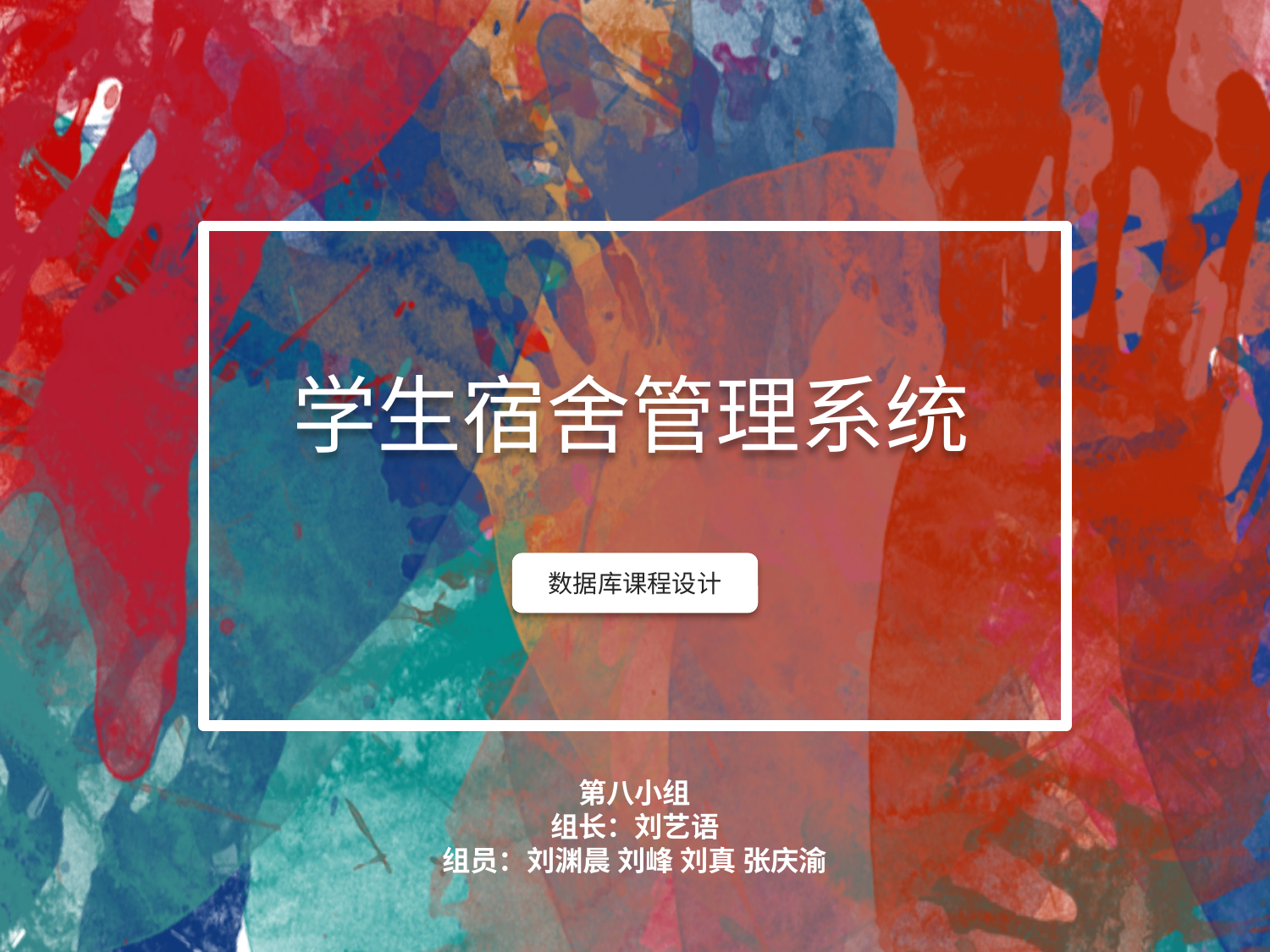

学生宿舍管理系统
数据库课程设计
第八小组
组长：刘艺语
组员：刘渊晨 刘峰 刘真 张庆渝